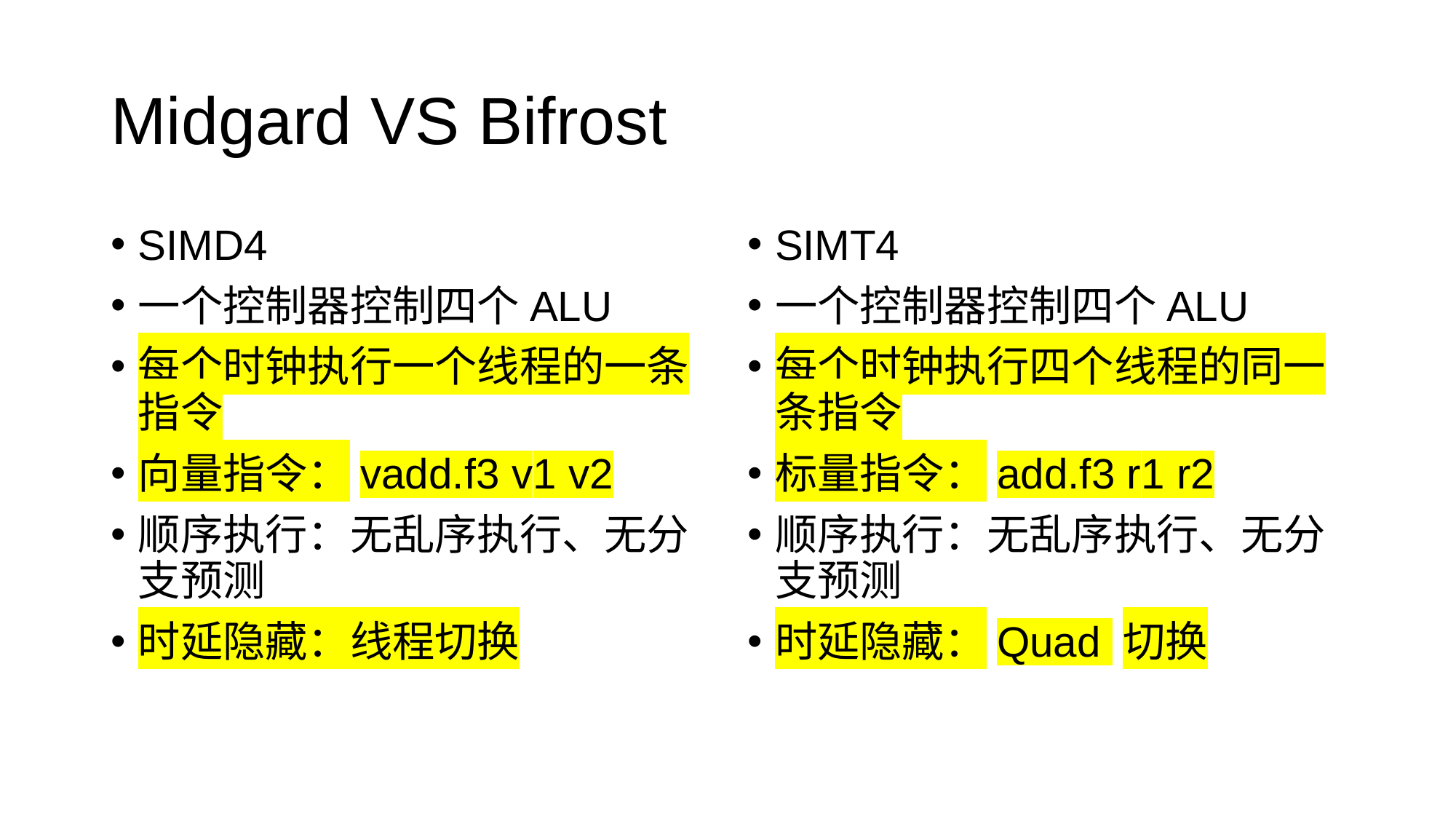

# Midgard VS Bifrost
SIMD4
一个控制器控制四个ALU
每个时钟执行一个线程的一条指令
向量指令：vadd.f3 v1 v2
顺序执行：无乱序执行、无分支预测
时延隐藏：线程切换
SIMT4
一个控制器控制四个ALU
每个时钟执行四个线程的同一条指令
标量指令：add.f3 r1 r2
顺序执行：无乱序执行、无分支预测
时延隐藏：Quad 切换